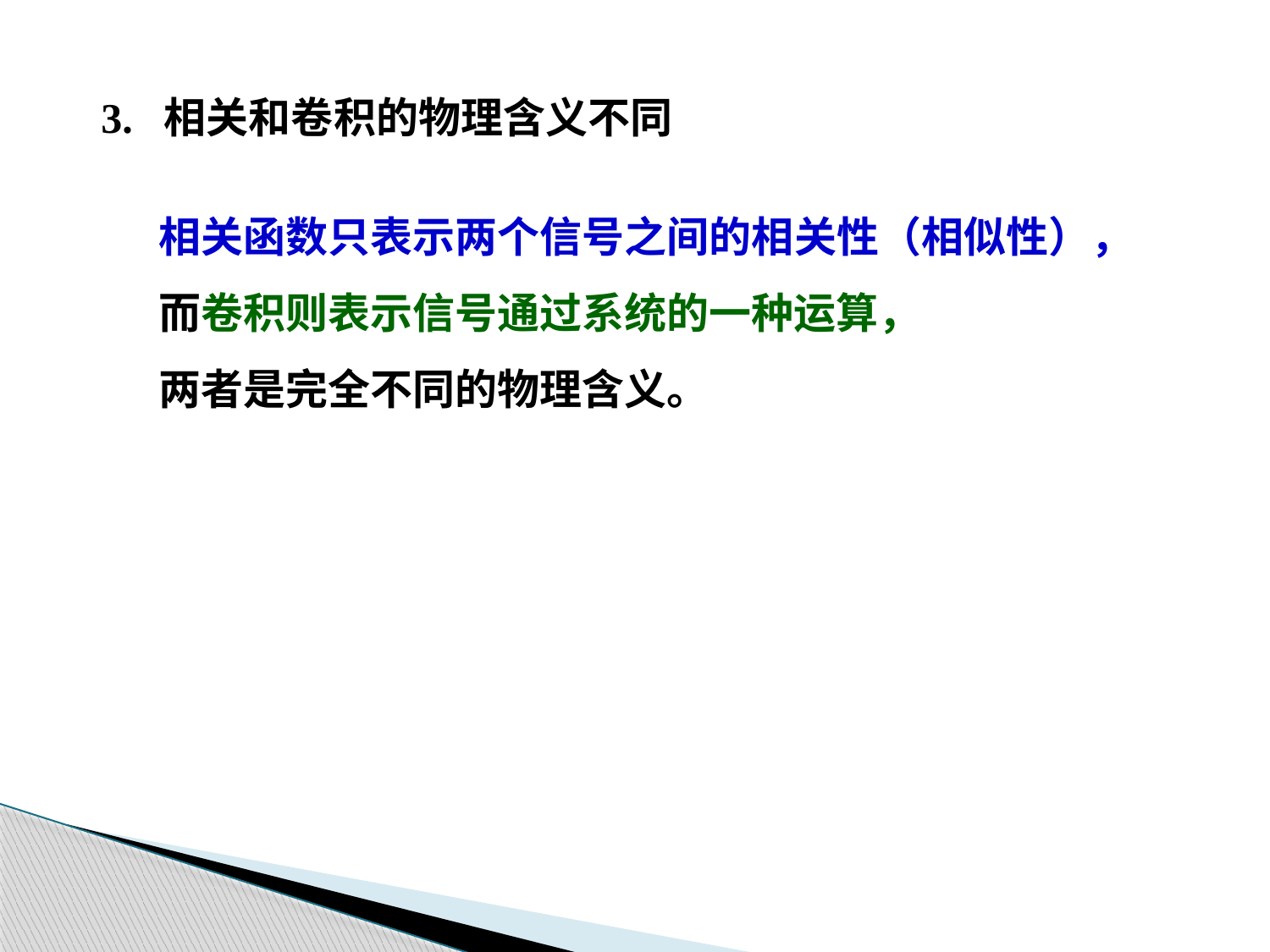

3.  相关和卷积的物理含义不同
相关函数只表示两个信号之间的相关性（相似性），
而卷积则表示信号通过系统的一种运算，
两者是完全不同的物理含义。